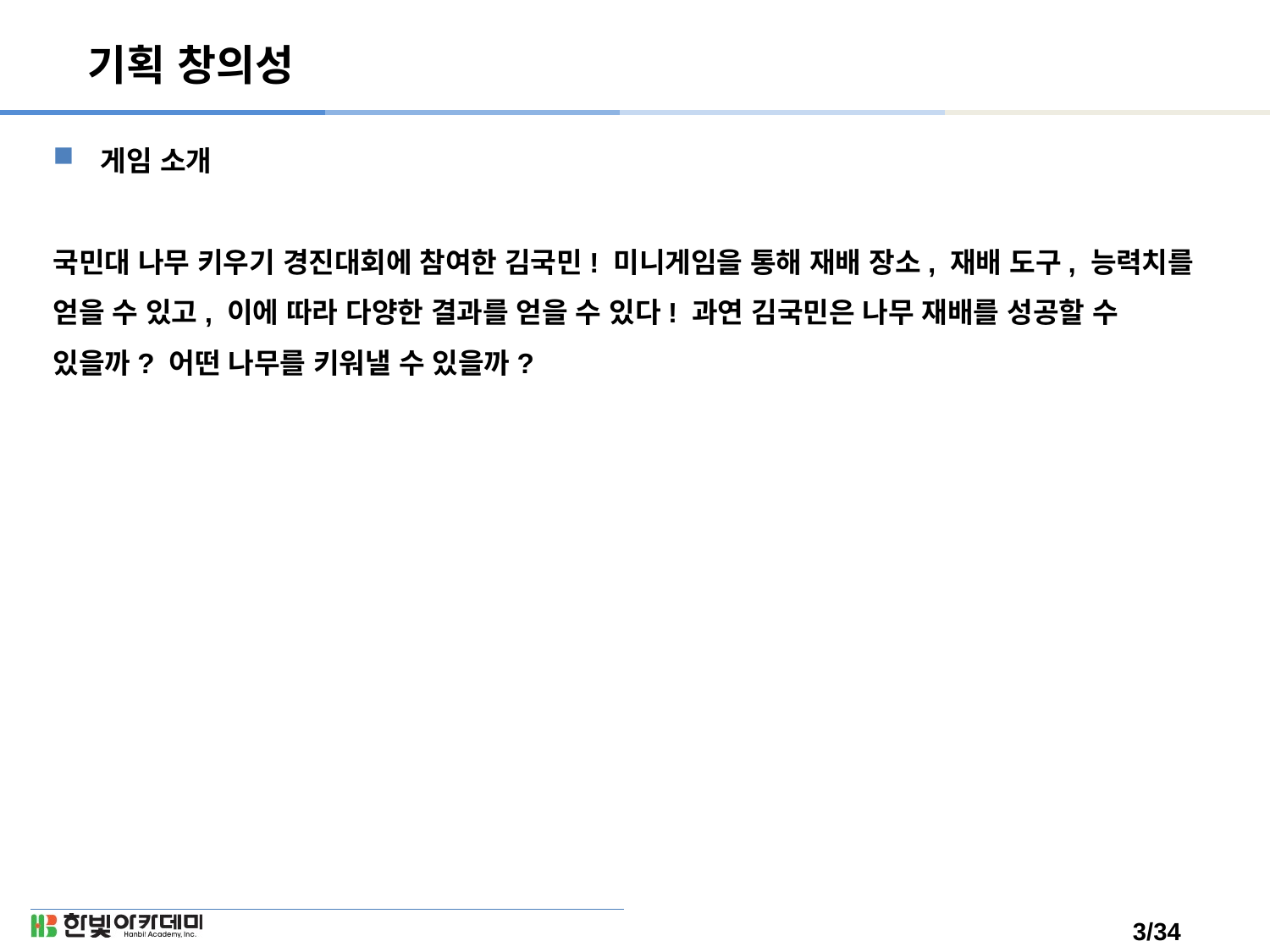

# 기획 창의성
게임 소개

국민대 나무 키우기 경진대회에 참여한 김국민! 미니게임을 통해 재배 장소, 재배 도구, 능력치를 얻을 수 있고, 이에 따라 다양한 결과를 얻을 수 있다! 과연 김국민은 나무 재배를 성공할 수 있을까? 어떤 나무를 키워낼 수 있을까?